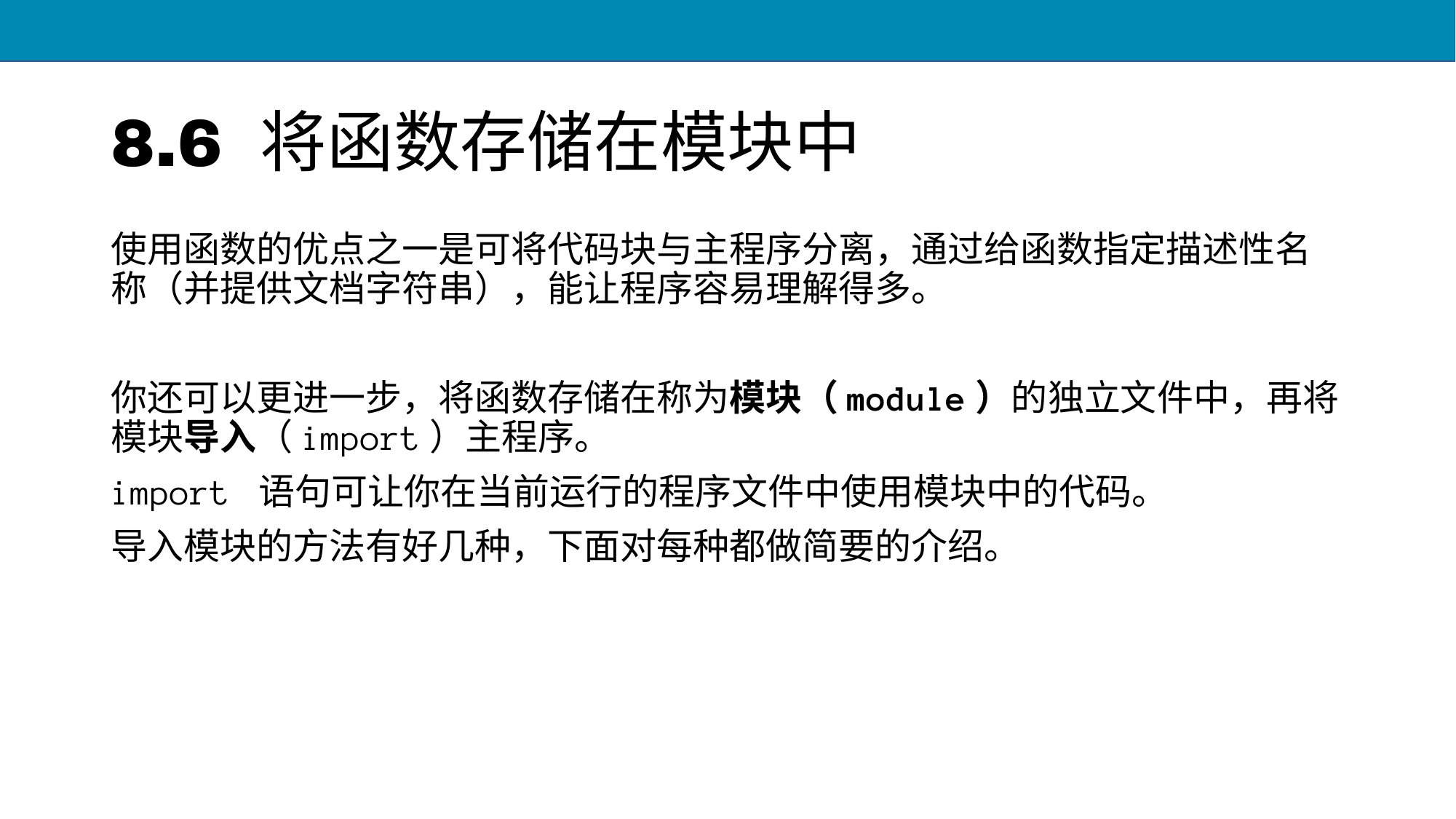

# 8.6 将函数存储在模块中
使用函数的优点之一是可将代码块与主程序分离，通过给函数指定描述性名称（并提供文档字符串），能让程序容易理解得多。

你还可以更进一步，将函数存储在称为模块（module）的独立文件中，再将模块导入（import）主程序。
import 语句可让你在当前运行的程序文件中使用模块中的代码。
导入模块的方法有好几种，下面对每种都做简要的介绍。